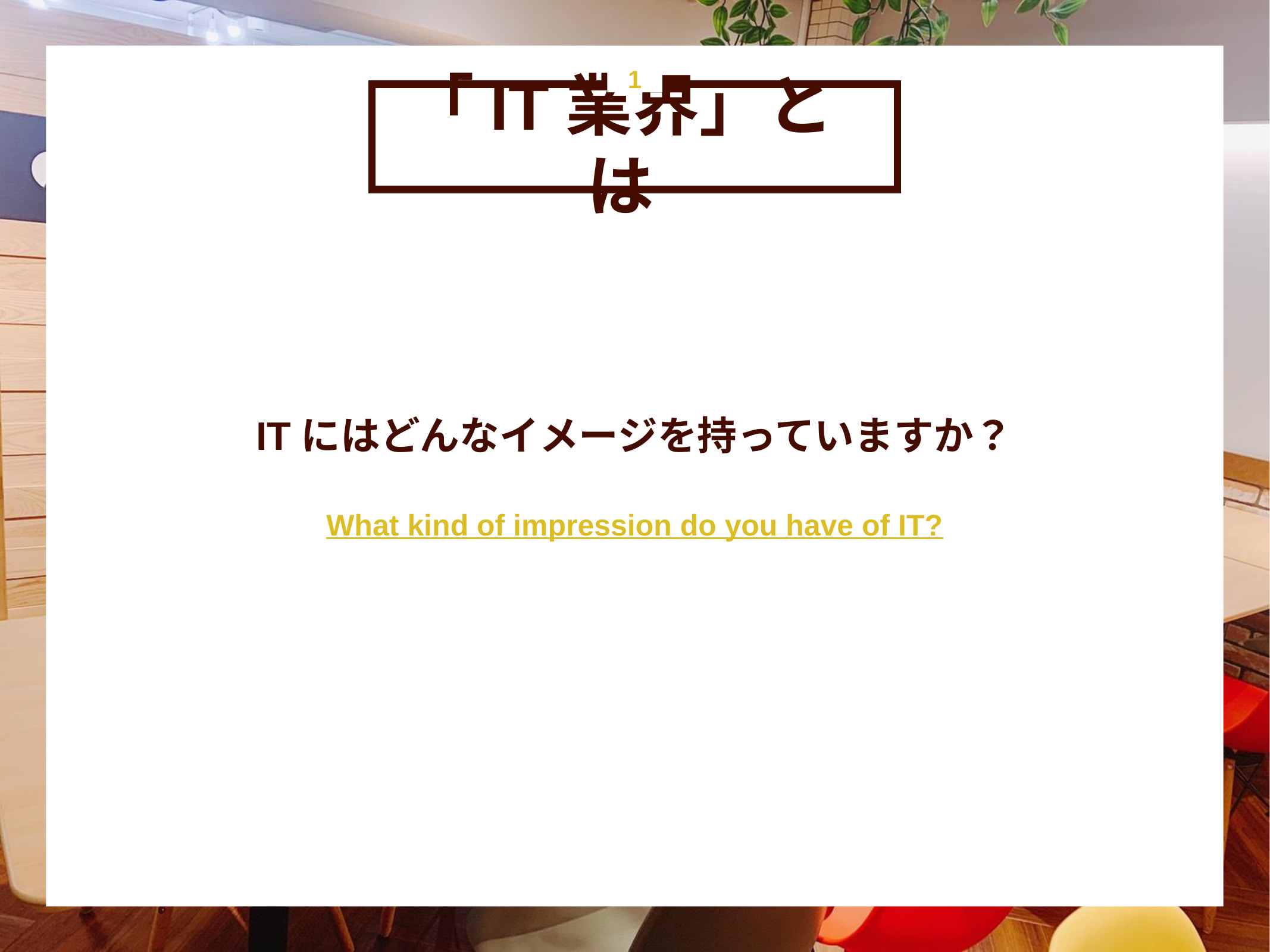

1

「IT業界」とは
ITにはどんなイメージを持っていますか？

What kind of impression do you have of IT?